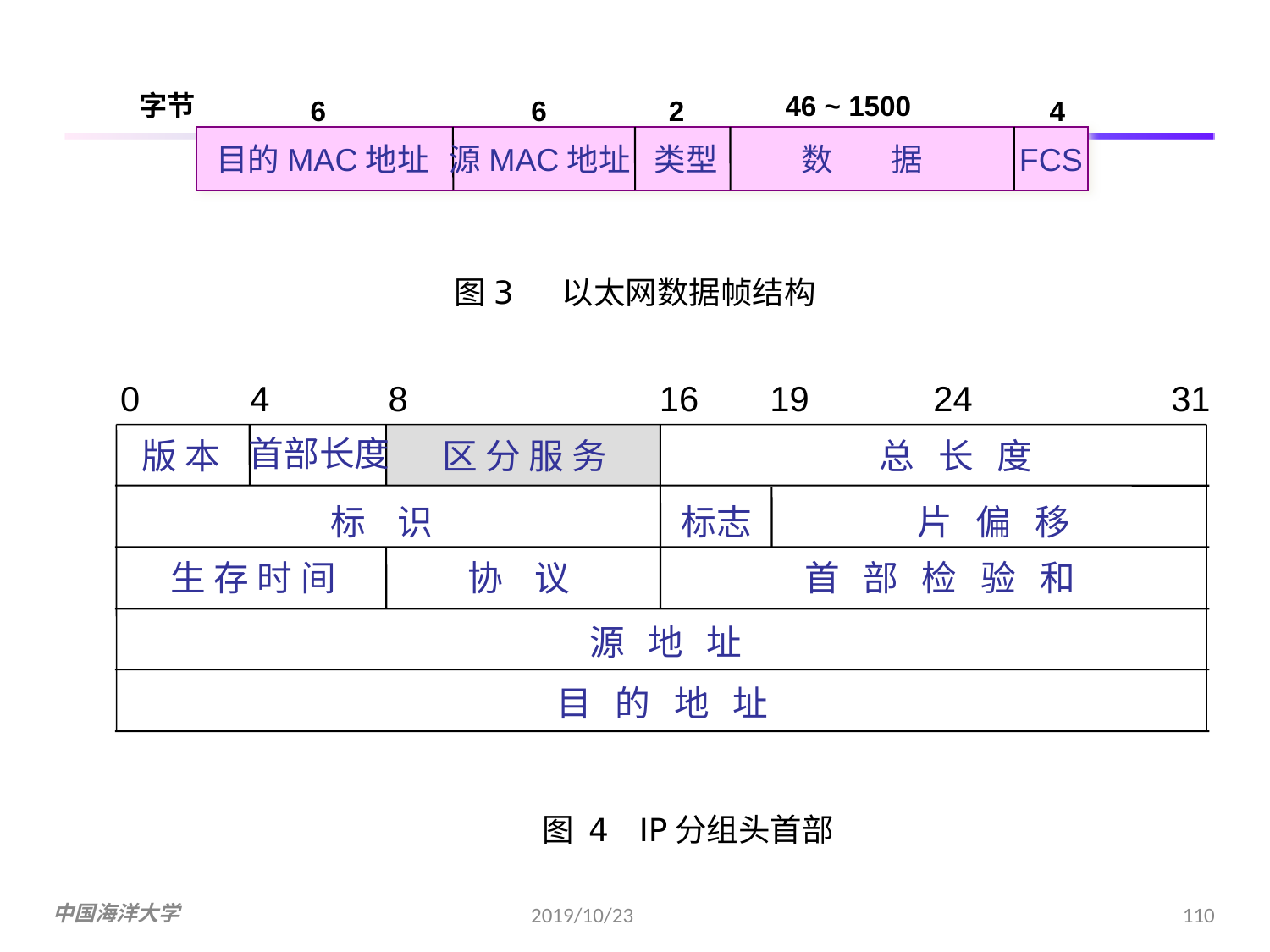

字节
46 ~ 1500
6
6
2
4

目的MAC地址
源MAC地址
类型
数        据
FCS
图3    以太网数据帧结构
0
4
8
16
19
24
31

首部长度
版 本
区 分 服 务
总   长   度

标    识
标志
片   偏   移

生 存 时 间
协    议
首   部   检   验   和

源   地   址

目   的   地   址

图 4   IP分组头首部